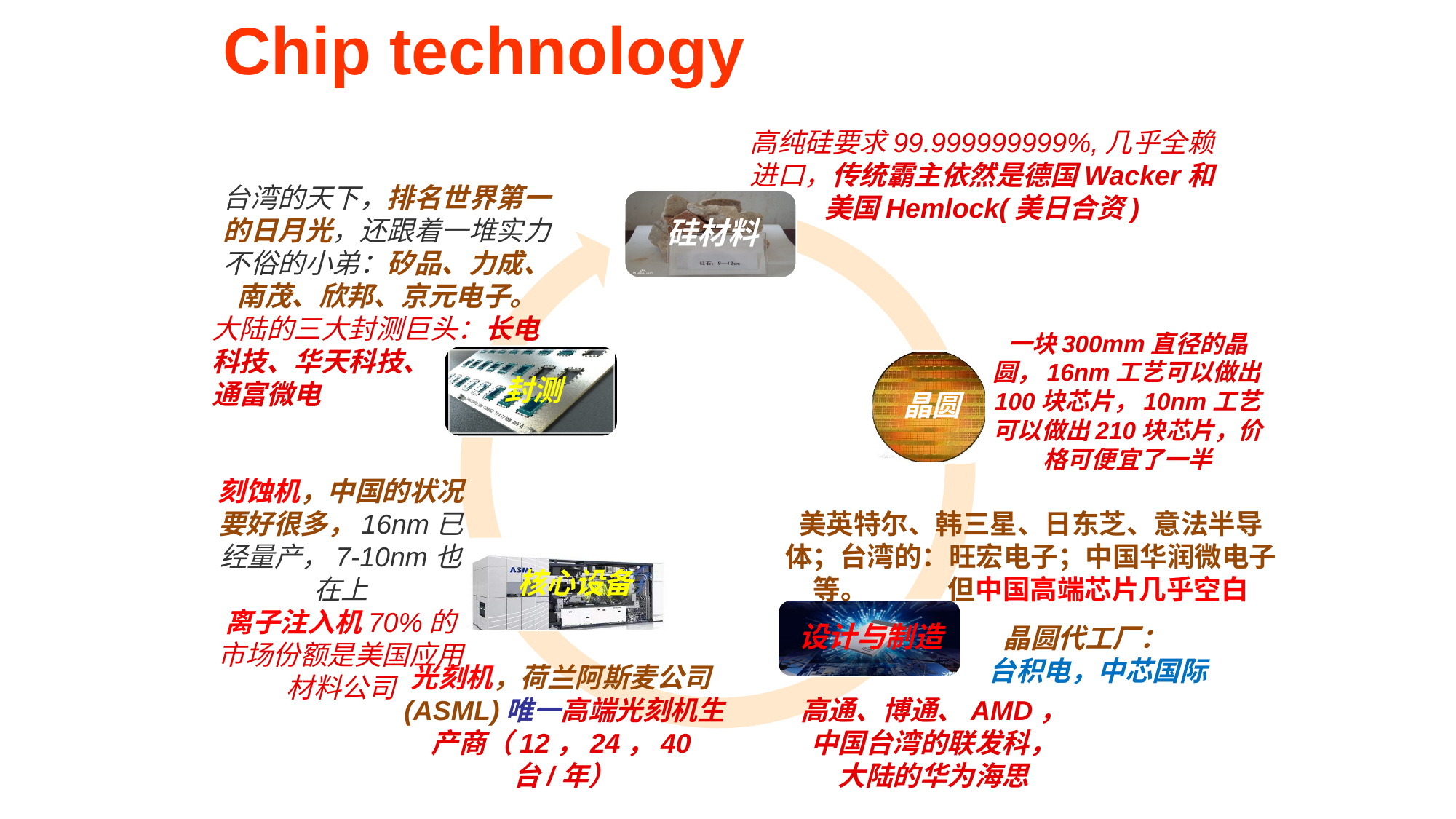

# Chip technology
高纯硅要求99.999999999%,几乎全赖进口，传统霸主依然是德国Wacker和美国Hemlock(美日合资)
硅材料
晶圆
设计与制造
核心设备
封测
台湾的天下，排名世界第一的日月光，还跟着一堆实力不俗的小弟：矽品、力成、南茂、欣邦、京元电子。
大陆的三大封测巨头：长电科技、华天科技、
通富微电
一块300mm直径的晶圆，16nm工艺可以做出100块芯片，10nm工艺可以做出210块芯片，价格可便宜了一半
刻蚀机，中国的状况要好很多，16nm已经量产，7-10nm也在上
离子注入机70%的市场份额是美国应用材料公司
美英特尔、韩三星、日东芝、意法半导体；台湾的：旺宏电子；中国华润微电子等。             但中国高端芯片几乎空白
晶圆代工厂：
   台积电，中芯国际
光刻机，荷兰阿斯麦公司(ASML)唯一高端光刻机生产商（12，24，40台/年）
高通、博通、AMD，
中国台湾的联发科，
大陆的华为海思